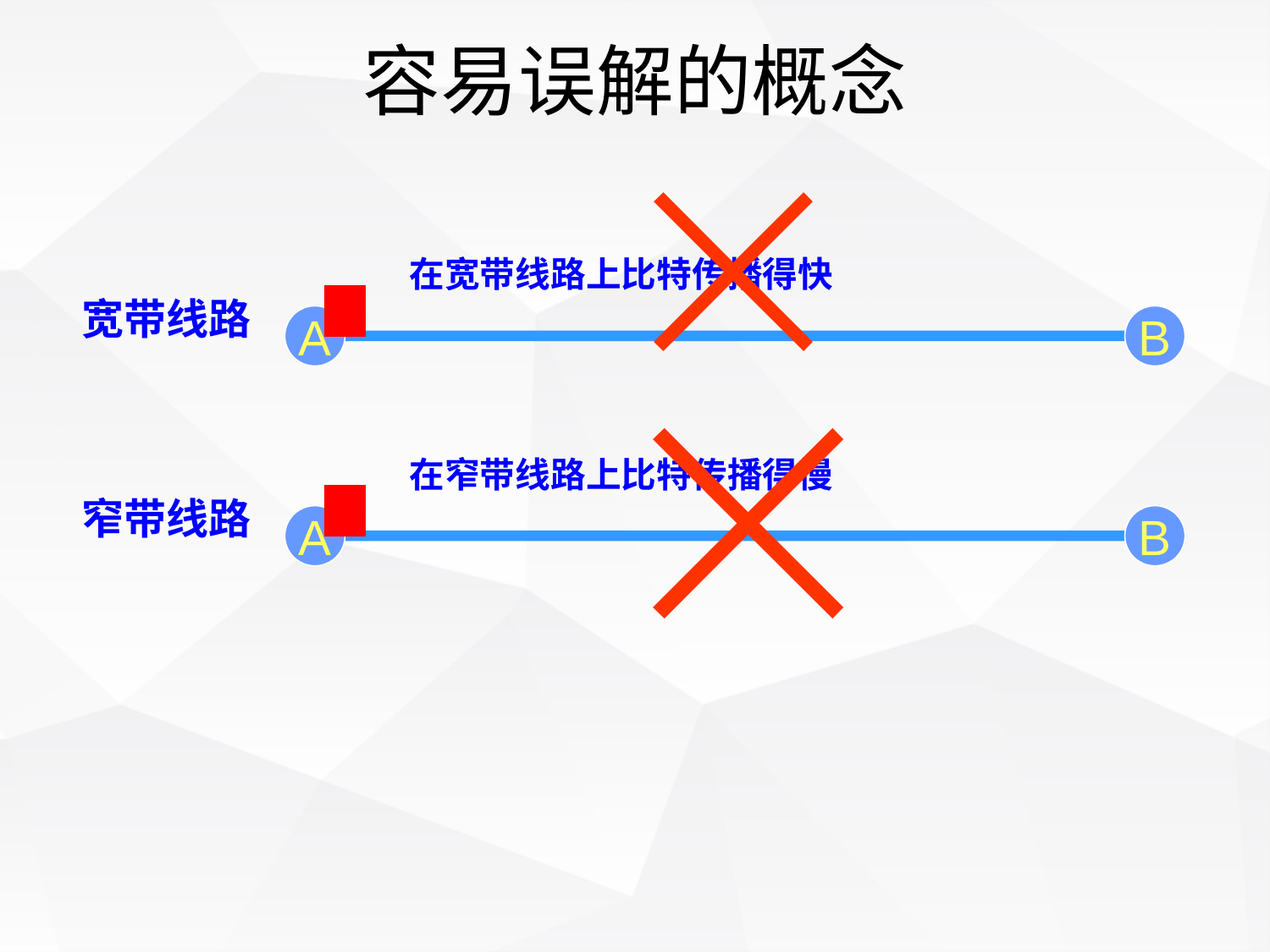

容易误解的概念
×
在宽带线路上比特传播得快
×
宽带线路

A
B

在窄带线路上比特传播得慢

窄带线路

A
B